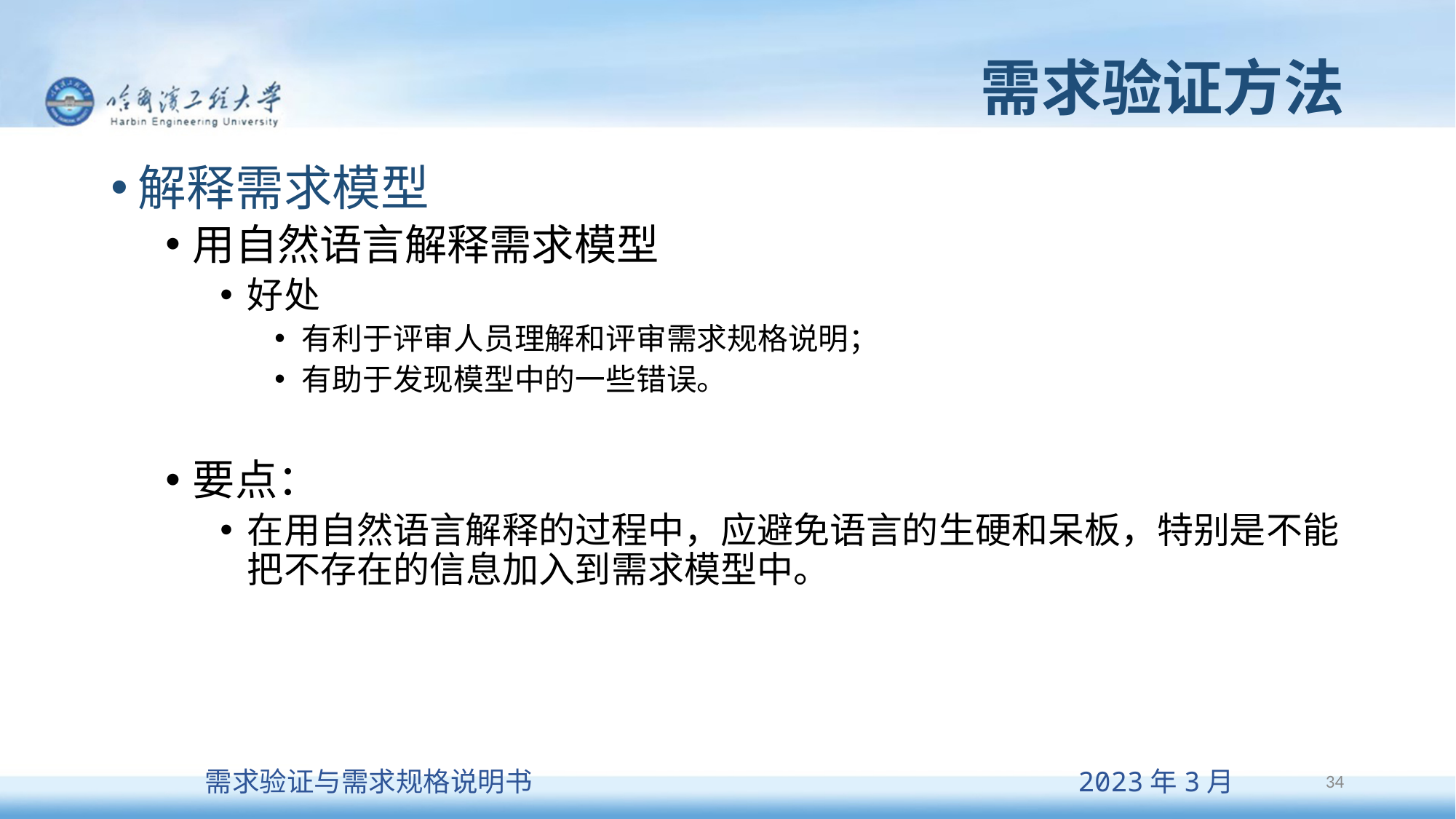

# 需求验证方法
解释需求模型
用自然语言解释需求模型
好处
有利于评审人员理解和评审需求规格说明；
有助于发现模型中的一些错误。

要点：
在用自然语言解释的过程中，应避免语言的生硬和呆板，特别是不能把不存在的信息加入到需求模型中。

34